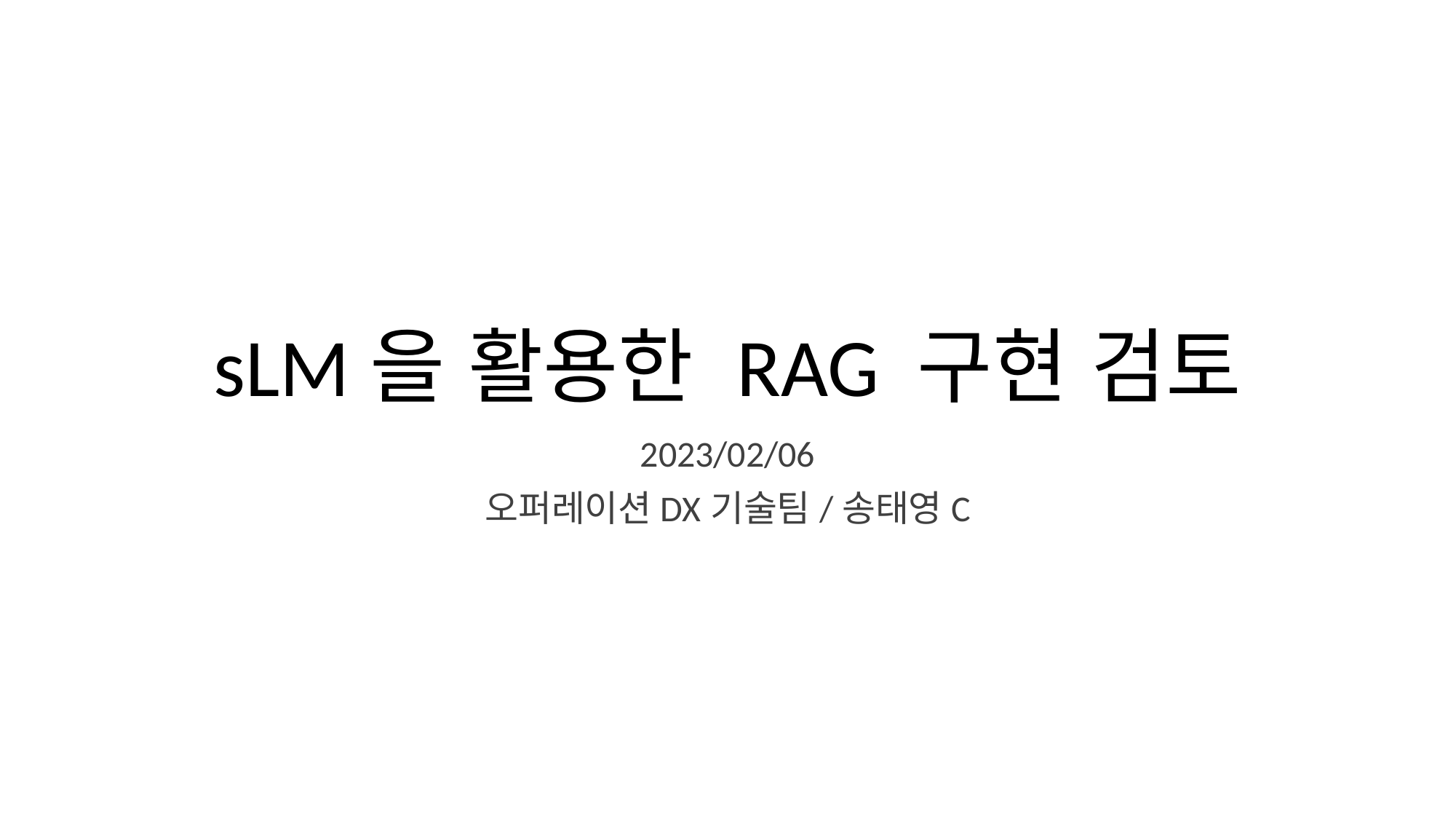

# sLM을 활용한 RAG 구현 검토
2023/02/06
오퍼레이션DX기술팀/송태영C